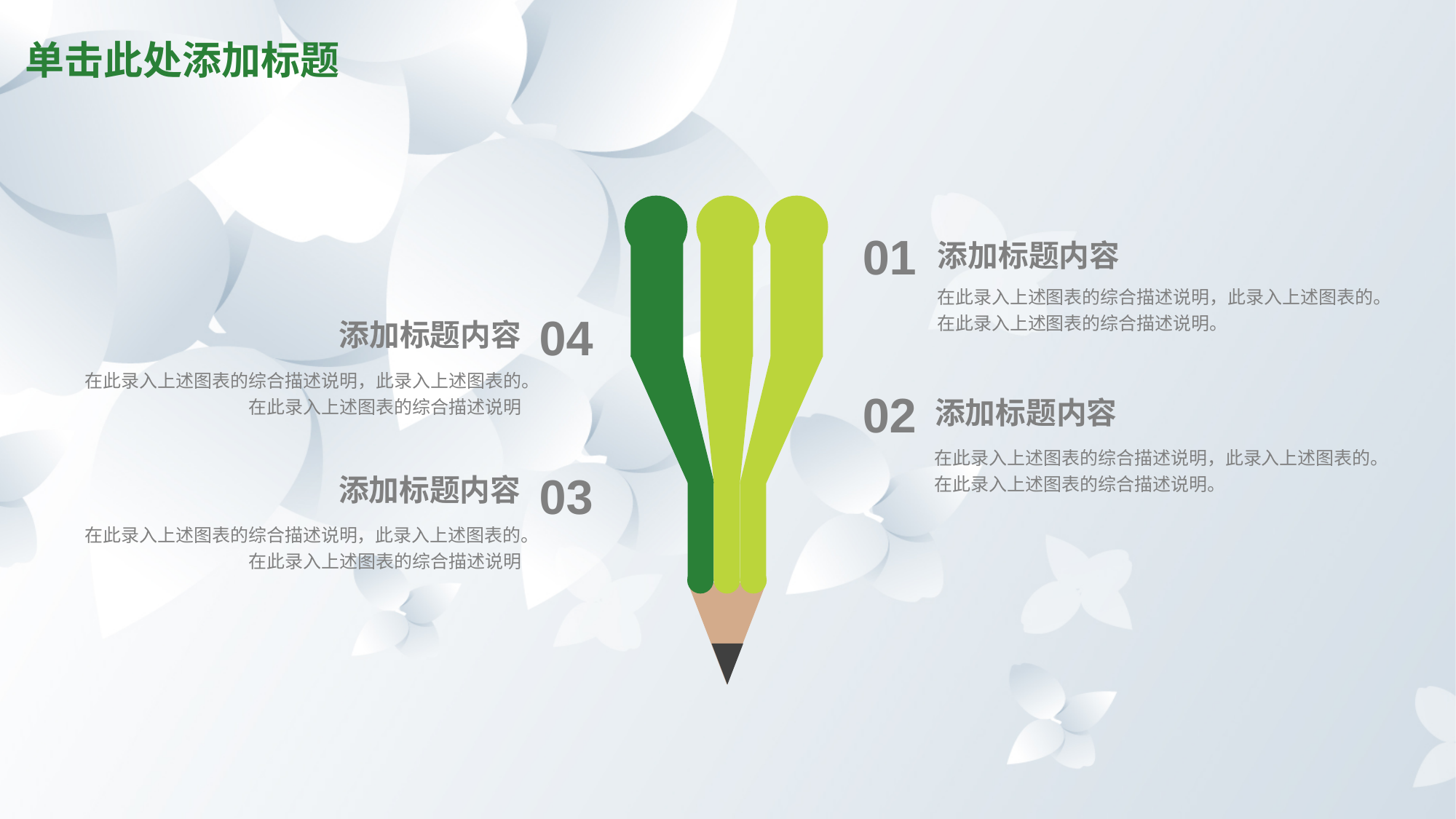

# 单击此处添加标题

01
添加标题内容
在此录入上述图表的综合描述说明，此录入上述图表的。在此录入上述图表的综合描述说明。
04
添加标题内容
在此录入上述图表的综合描述说明，此录入上述图表的。在此录入上述图表的综合描述说明
02
添加标题内容
在此录入上述图表的综合描述说明，此录入上述图表的。在此录入上述图表的综合描述说明。
03
添加标题内容
在此录入上述图表的综合描述说明，此录入上述图表的。在此录入上述图表的综合描述说明